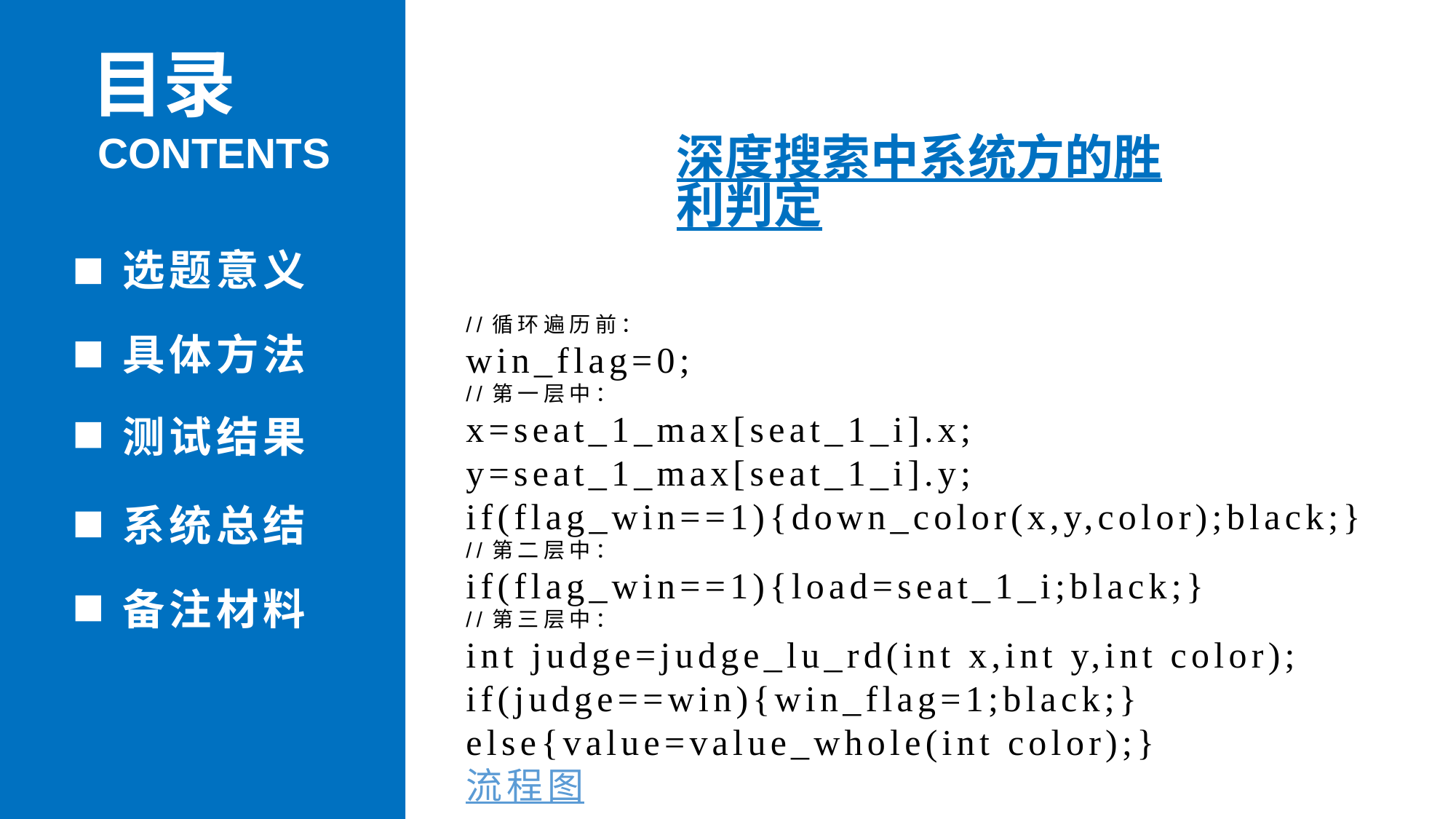

目录
CONTENTS
深度搜索中系统方的胜利判定
选题意义

//循环遍历前：
win_flag=0;
//第一层中：
x=seat_1_max[seat_1_i].x;
y=seat_1_max[seat_1_i].y;
if(flag_win==1){down_color(x,y,color);black;}
//第二层中：
if(flag_win==1){load=seat_1_i;black;}
//第三层中：
int judge=judge_lu_rd(int x,int y,int color);
if(judge==win){win_flag=1;black;}
else{value=value_whole(int color);}
流程图
具体方法

测试结果

系统总结

备注材料